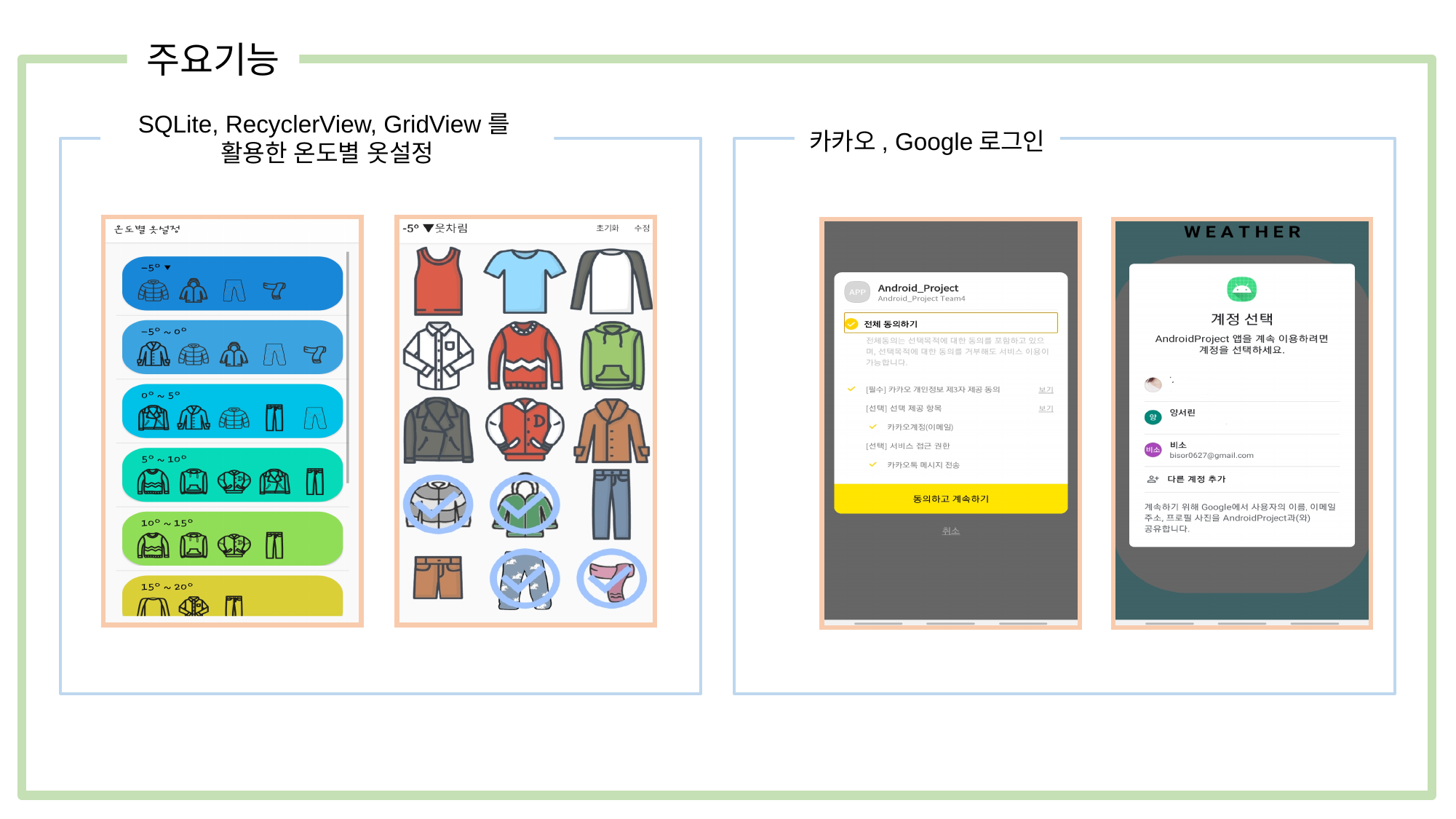

주요기능

SQLite, RecyclerView, GridView를
활용한 온도별 옷설정
카카오, Google로그인